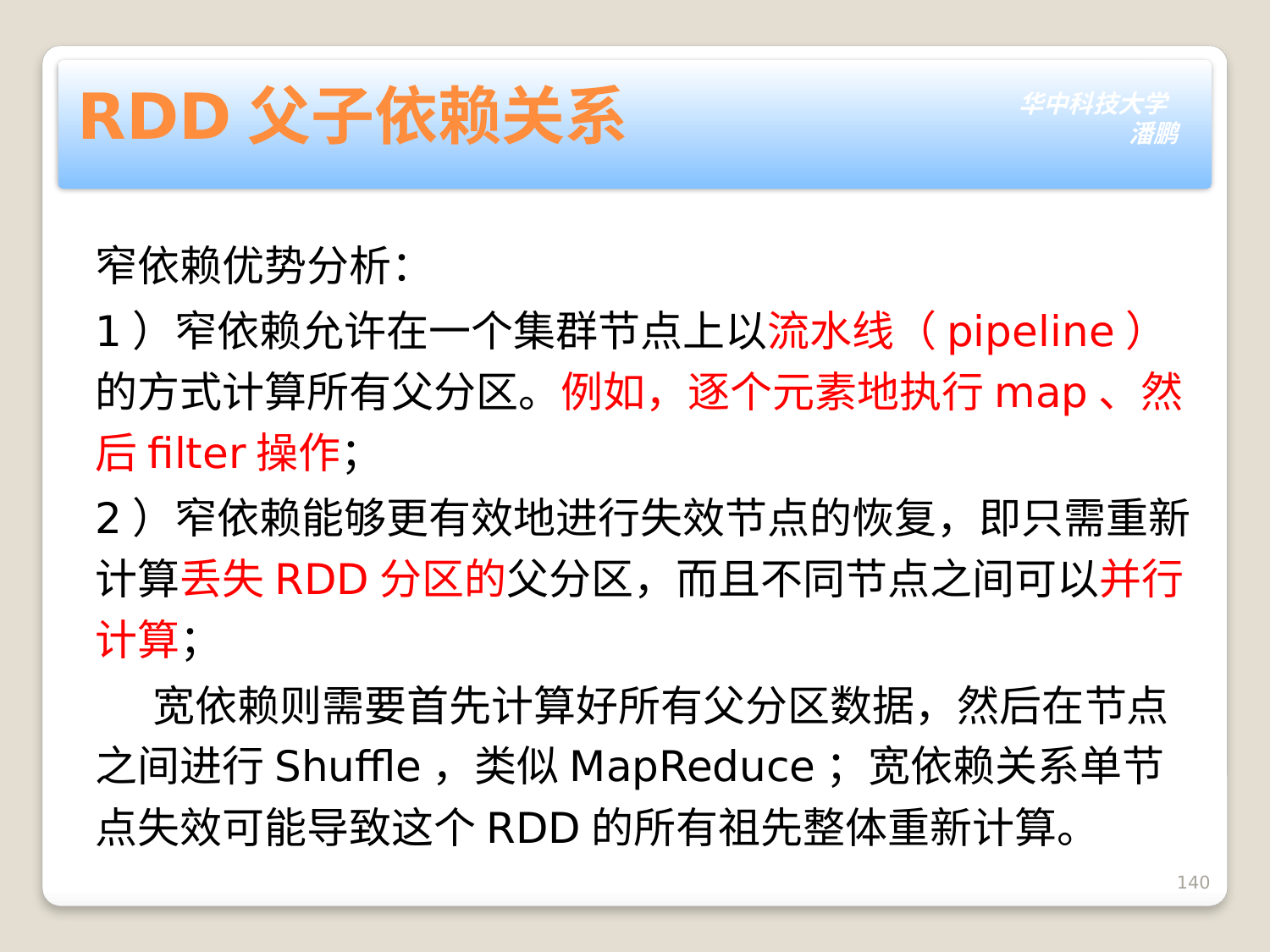

# RDD父子依赖关系
窄依赖优势分析：
1）窄依赖允许在一个集群节点上以流水线（pipeline）的方式计算所有父分区。例如，逐个元素地执行map、然后filter操作；
2）窄依赖能够更有效地进行失效节点的恢复，即只需重新计算丢失RDD分区的父分区，而且不同节点之间可以并行计算；
     宽依赖则需要首先计算好所有父分区数据，然后在节点之间进行Shuffle，类似MapReduce；宽依赖关系单节点失效可能导致这个RDD的所有祖先整体重新计算。
140